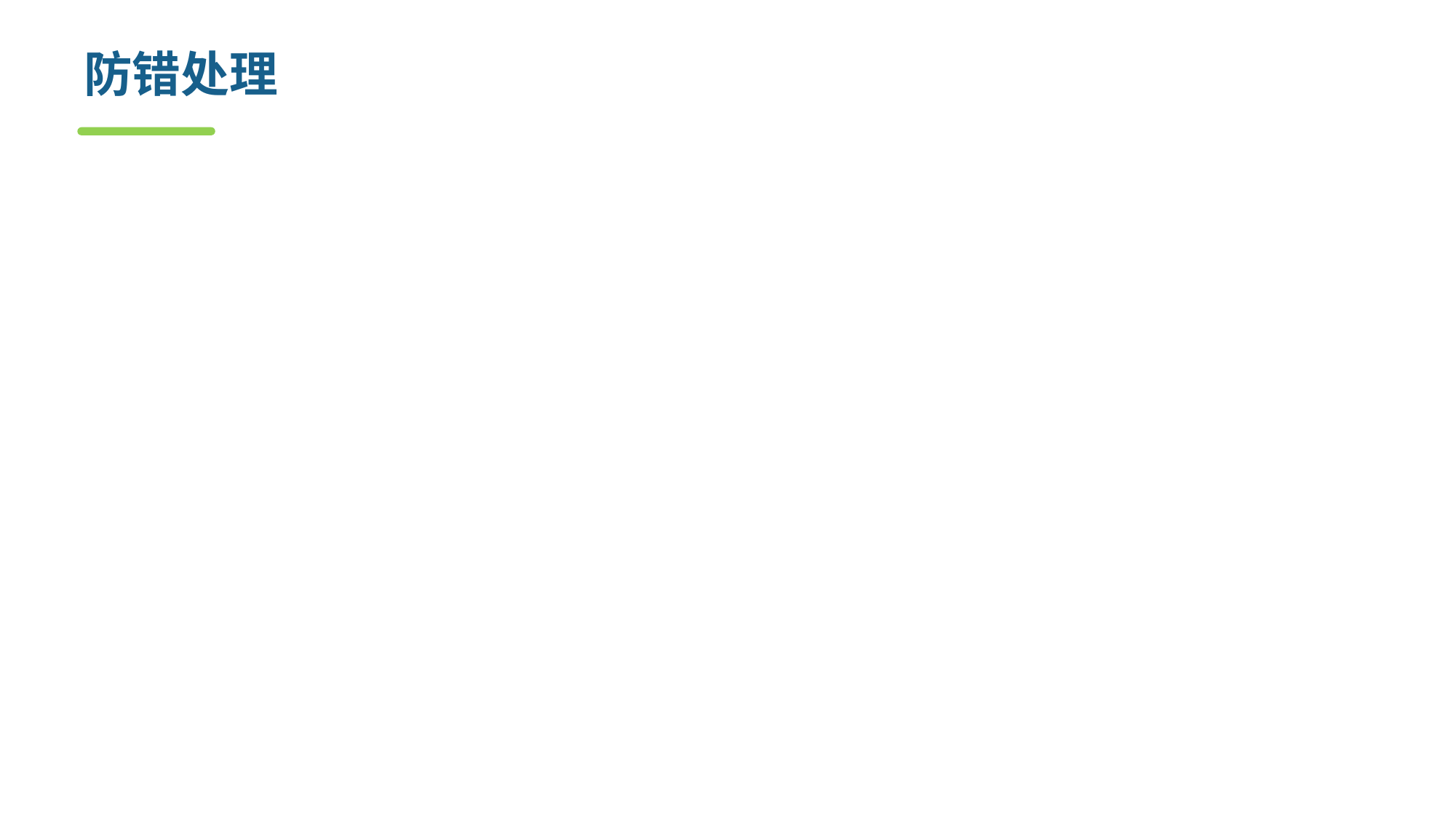

# 防错处理
在设计界面时必须考虑防错处理，目的是让用户不必为避免犯错误而提心吊胆、小心翼翼地操作。
常见的防错处理措施有：
对输入数据进行校验。如果用户输入错误的数据，软件应当识别错误并且提示用户改正数据。
对于在某些情况下不应该使用的菜单项和命令按钮，应当将其“失效”（变成灰色，可见但不可操作）或者“隐藏”。
执行破坏性的操作之前，应当获得用户的确认。
尽量提供Undo功能，用户可以撤销刚才的操作。

47